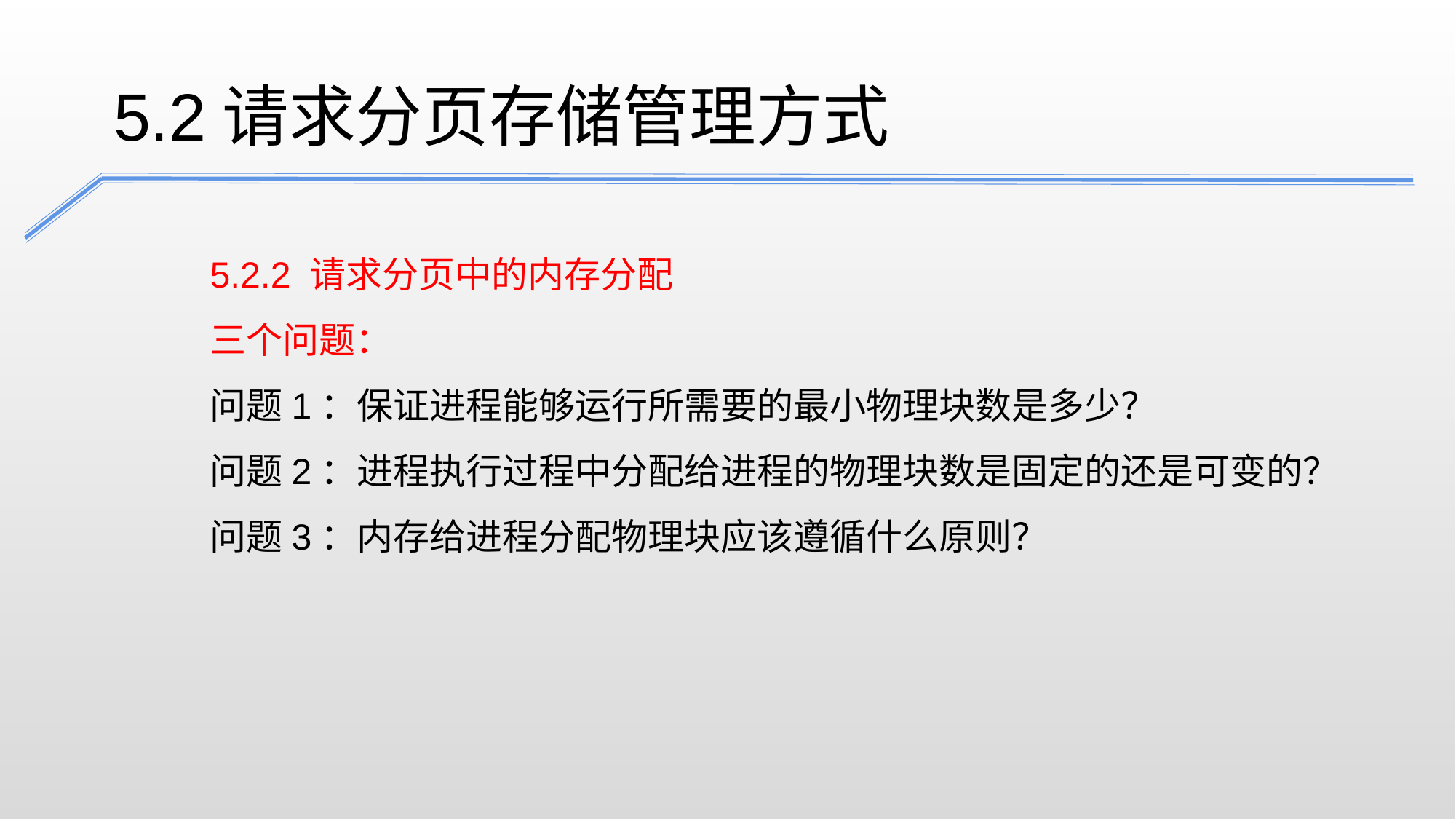

5.2请求分页存储管理方式

5.2.2 请求分页中的内存分配
三个问题：
问题1：保证进程能够运行所需要的最小物理块数是多少？
问题2：进程执行过程中分配给进程的物理块数是固定的还是可变的？
问题3：内存给进程分配物理块应该遵循什么原则？